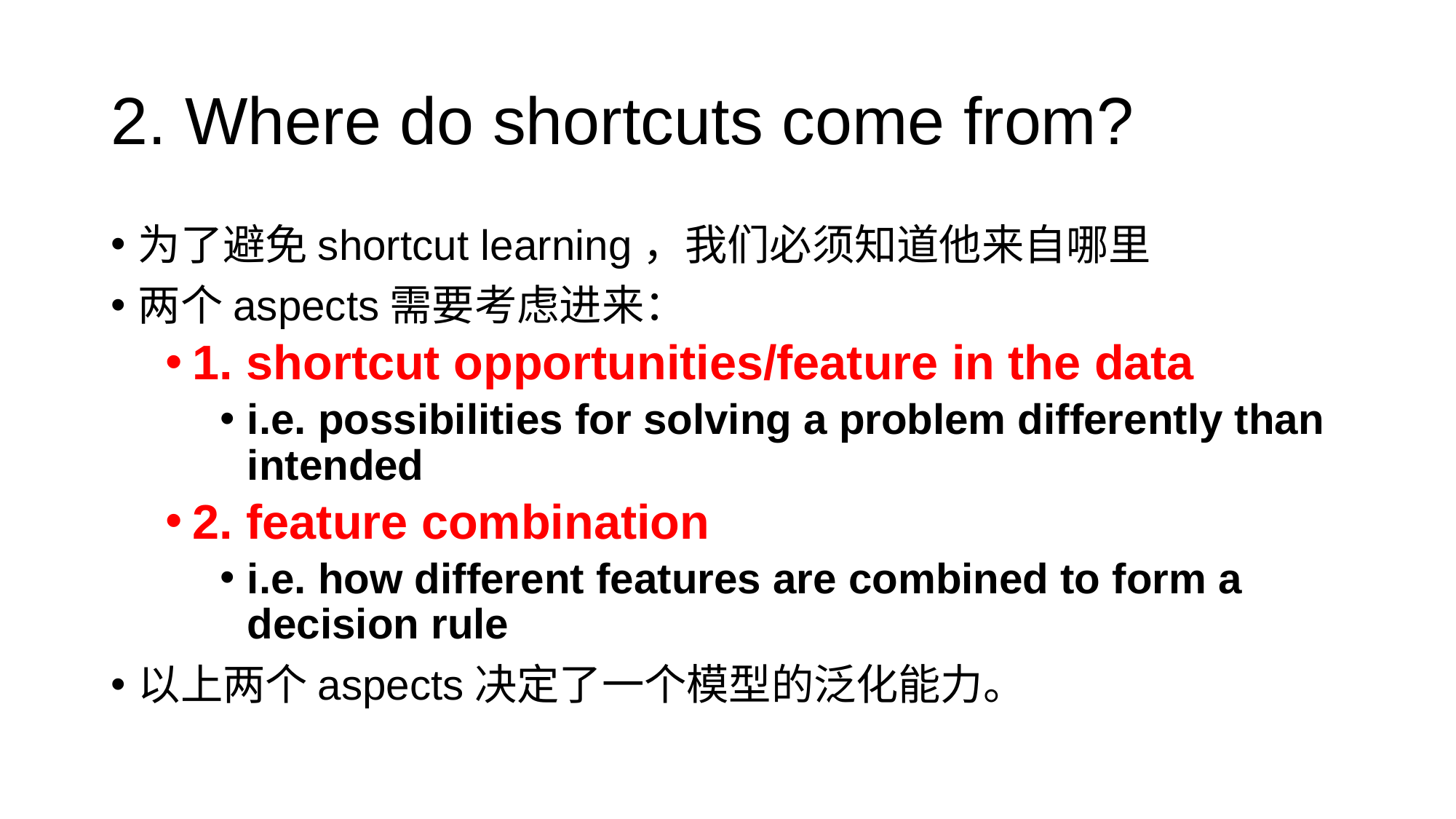

# 2. Where do shortcuts come from?
为了避免shortcut learning，我们必须知道他来自哪里
两个aspects需要考虑进来：
1. shortcut opportunities/feature in the data
i.e. possibilities for solving a problem differently than intended
2. feature combination
i.e. how different features are combined to form a decision rule
以上两个aspects决定了一个模型的泛化能力。